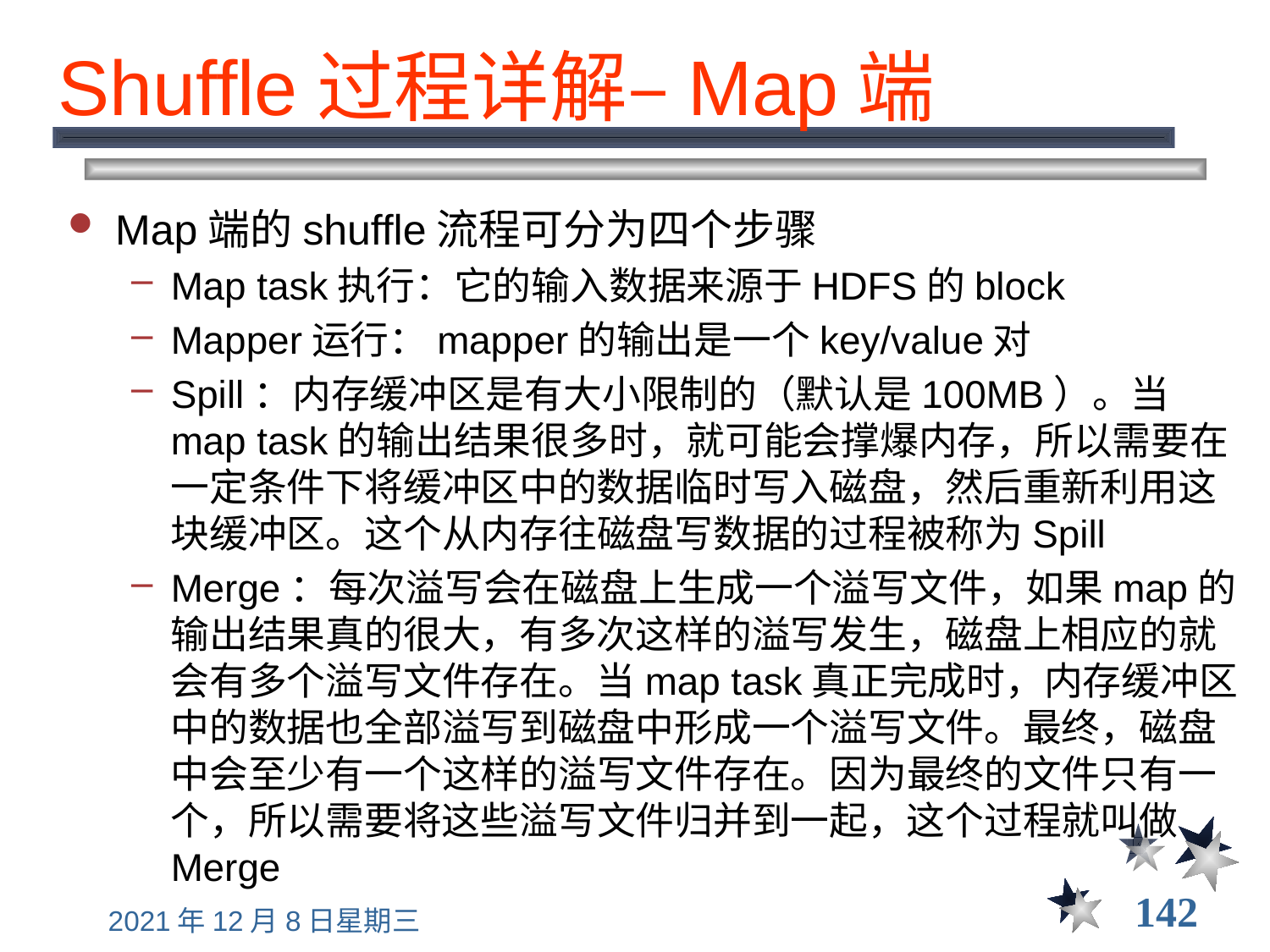

# Shuffle过程详解–Map端
Map端的shuffle流程可分为四个步骤
Map task执行：它的输入数据来源于HDFS的block
Mapper运行：mapper的输出是一个key/value对
Spill：内存缓冲区是有大小限制的（默认是100MB）。当map task的输出结果很多时，就可能会撑爆内存，所以需要在一定条件下将缓冲区中的数据临时写入磁盘，然后重新利用这块缓冲区。这个从内存往磁盘写数据的过程被称为Spill
Merge：每次溢写会在磁盘上生成一个溢写文件，如果map的输出结果真的很大，有多次这样的溢写发生，磁盘上相应的就会有多个溢写文件存在。当map task真正完成时，内存缓冲区中的数据也全部溢写到磁盘中形成一个溢写文件。最终，磁盘中会至少有一个这样的溢写文件存在。因为最终的文件只有一个，所以需要将这些溢写文件归并到一起，这个过程就叫做Merge

142
2021年12月8日星期三
大数据管理----前言